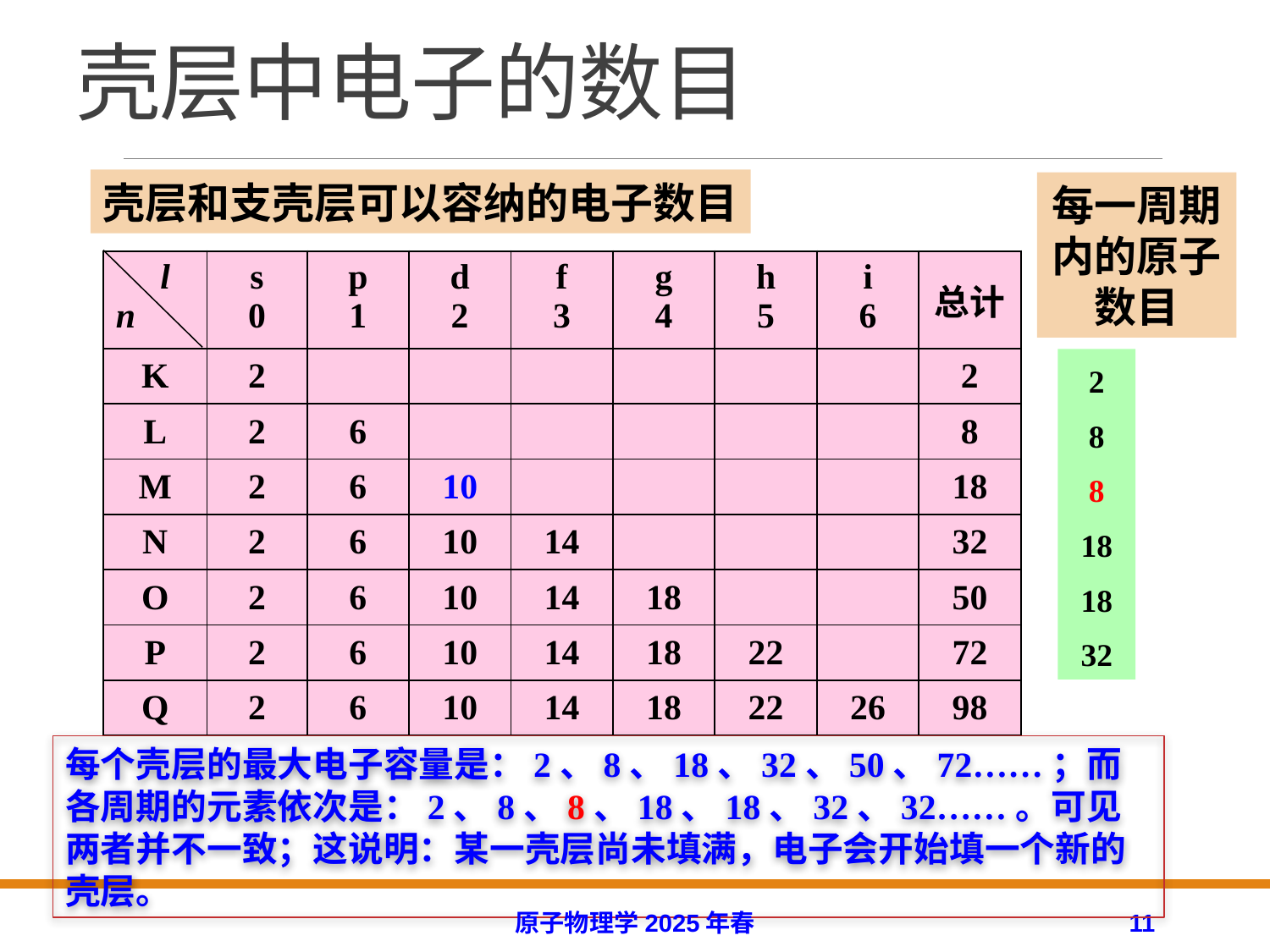

# 壳层中电子的数目
壳层和支壳层可以容纳的电子数目
每一周期内的原子数目

| l n | s 0 | p 1 | d 2 | f 3 | g 4 | h 5 | i 6 | 总计 |
| --- | --- | --- | --- | --- | --- | --- | --- | --- |
| K | 2 |  |  |  |  |  |  | 2 |
| L | 2 | 6 |  |  |  |  |  | 8 |
| M | 2 | 6 | 10 |  |  |  |  | 18 |
| N | 2 | 6 | 10 | 14 |  |  |  | 32 |
| O | 2 | 6 | 10 | 14 | 18 |  |  | 50 |
| P | 2 | 6 | 10 | 14 | 18 | 22 |  | 72 |
| Q | 2 | 6 | 10 | 14 | 18 | 22 | 26 | 98 |
2
8
8
18
18
32
每个壳层的最大电子容量是：2、8、18、32、50、72……；而各周期的元素依次是：2、8、8、18、18、32、32……。可见两者并不一致；这说明：某一壳层尚未填满，电子会开始填一个新的壳层。
原子物理学2025年春
11